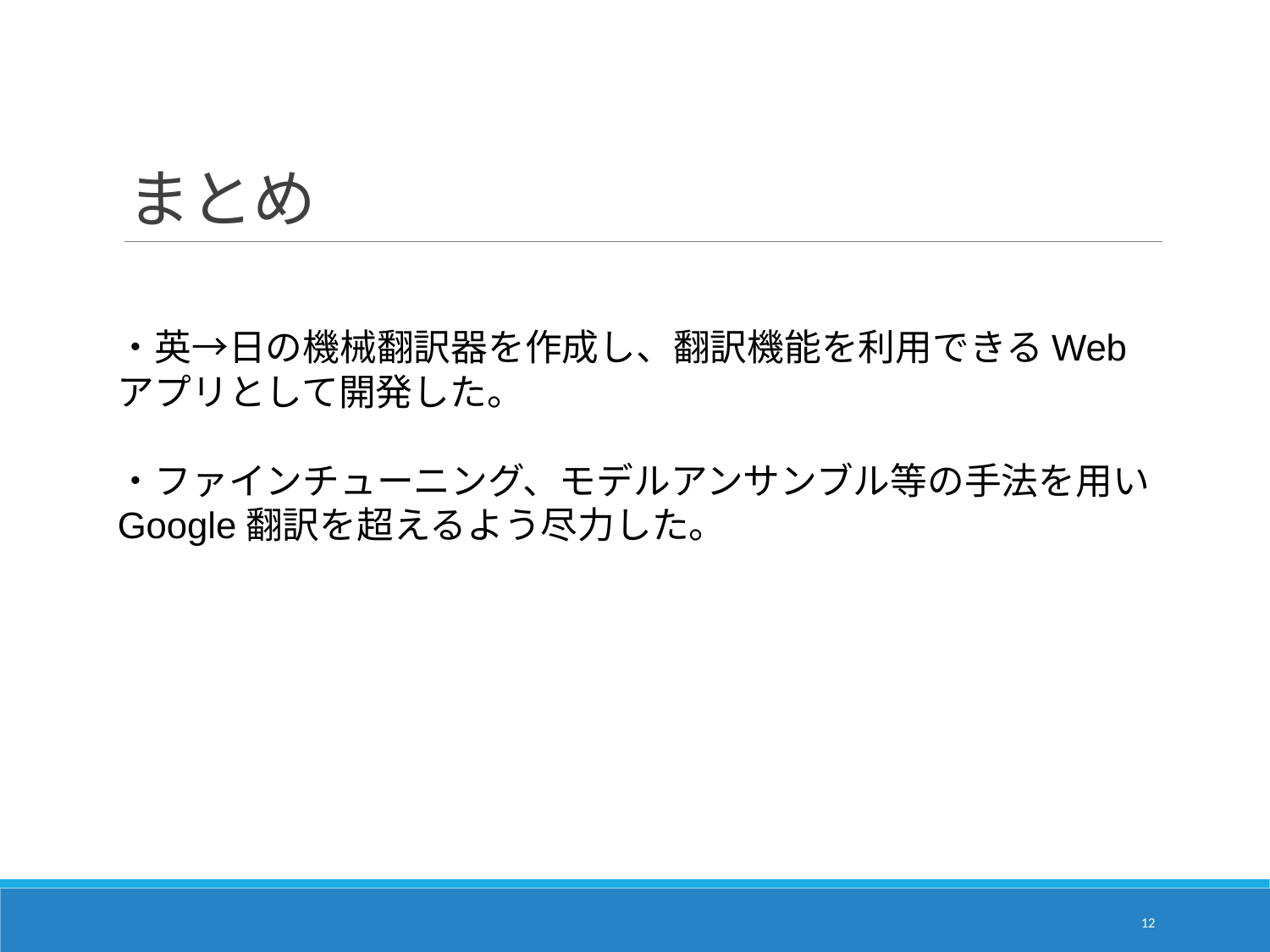

# まとめ

・英→日の機械翻訳器を作成し、翻訳機能を利用できるWebアプリとして開発した。

・ファインチューニング、モデルアンサンブル等の手法を用いGoogle翻訳を超えるよう尽力した。

12